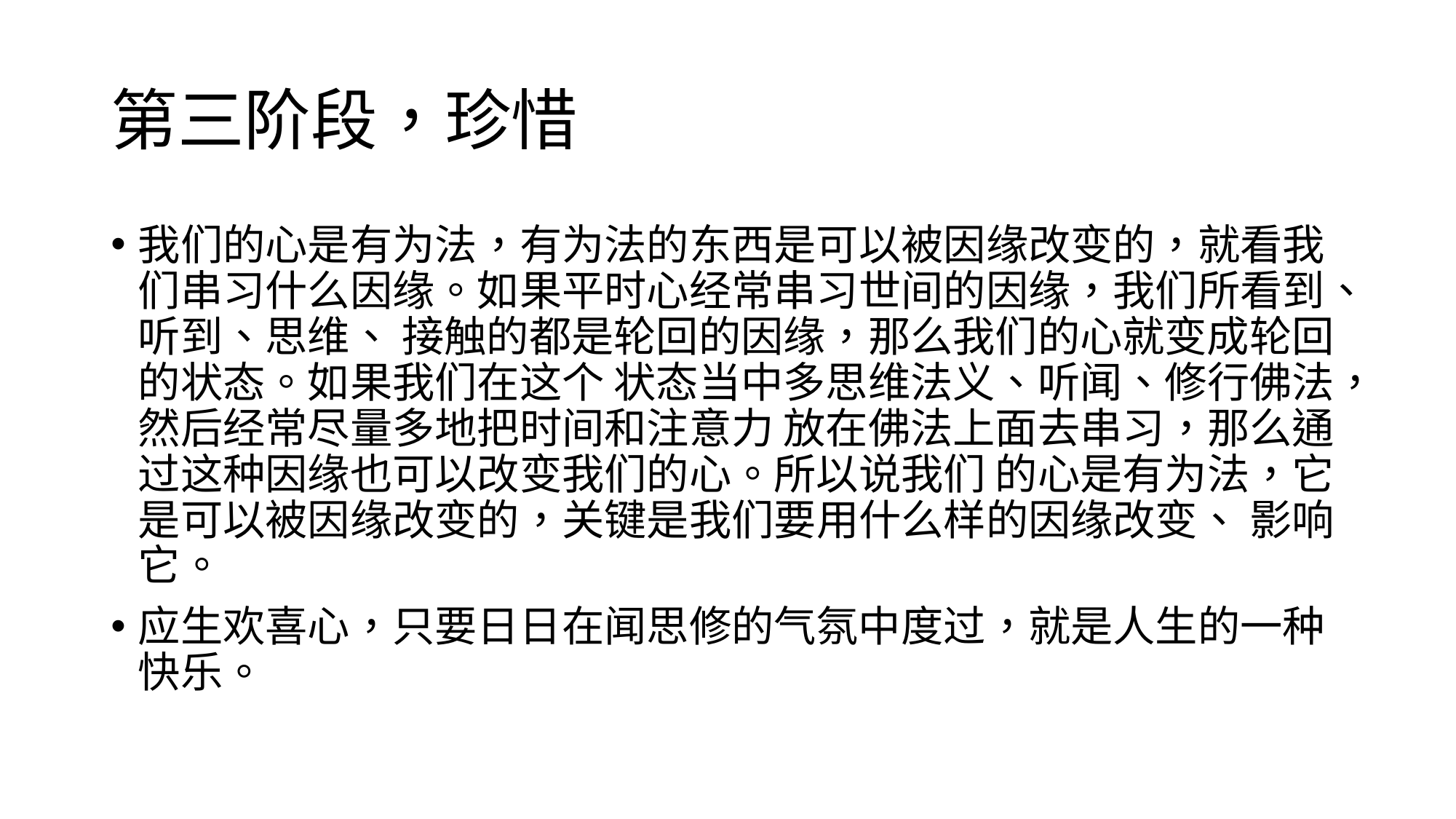

# 第三阶段，珍惜
我们的心是有为法，有为法的东西是可以被因缘改变的，就看我们串习什么因缘。如果平时心经常串习世间的因缘，我们所看到、听到、思维、 接触的都是轮回的因缘，那么我们的心就变成轮回的状态。如果我们在这个 状态当中多思维法义、听闻、修行佛法，然后经常尽量多地把时间和注意力 放在佛法上面去串习，那么通过这种因缘也可以改变我们的心。所以说我们 的心是有为法，它是可以被因缘改变的，关键是我们要用什么样的因缘改变、 影响它。
应生欢喜心，只要日日在闻思修的气氛中度过，就是人生的一种快乐。